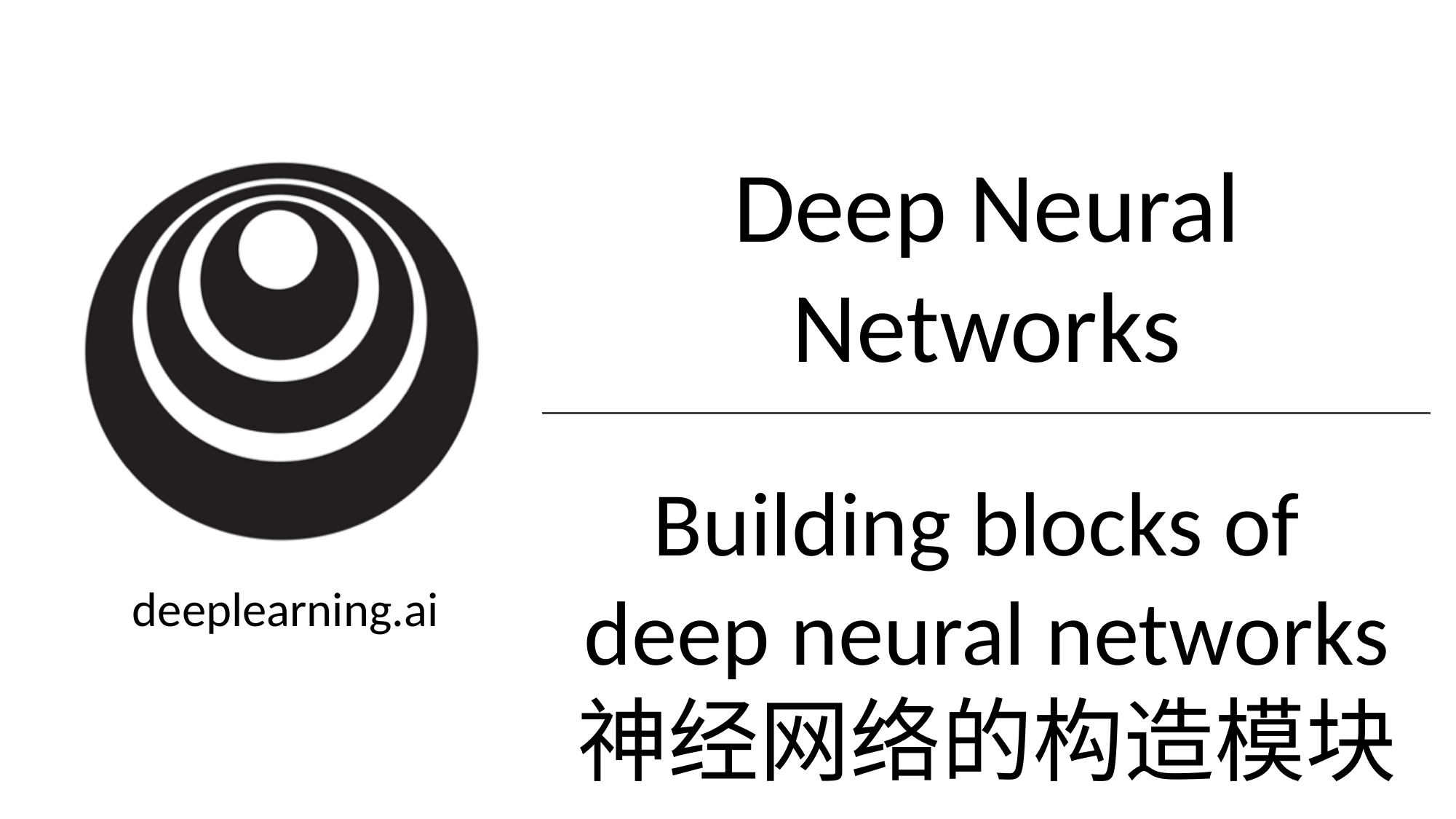

Deep Neural Networks
Building blocks of
deep neural networks
神经网络的构造模块